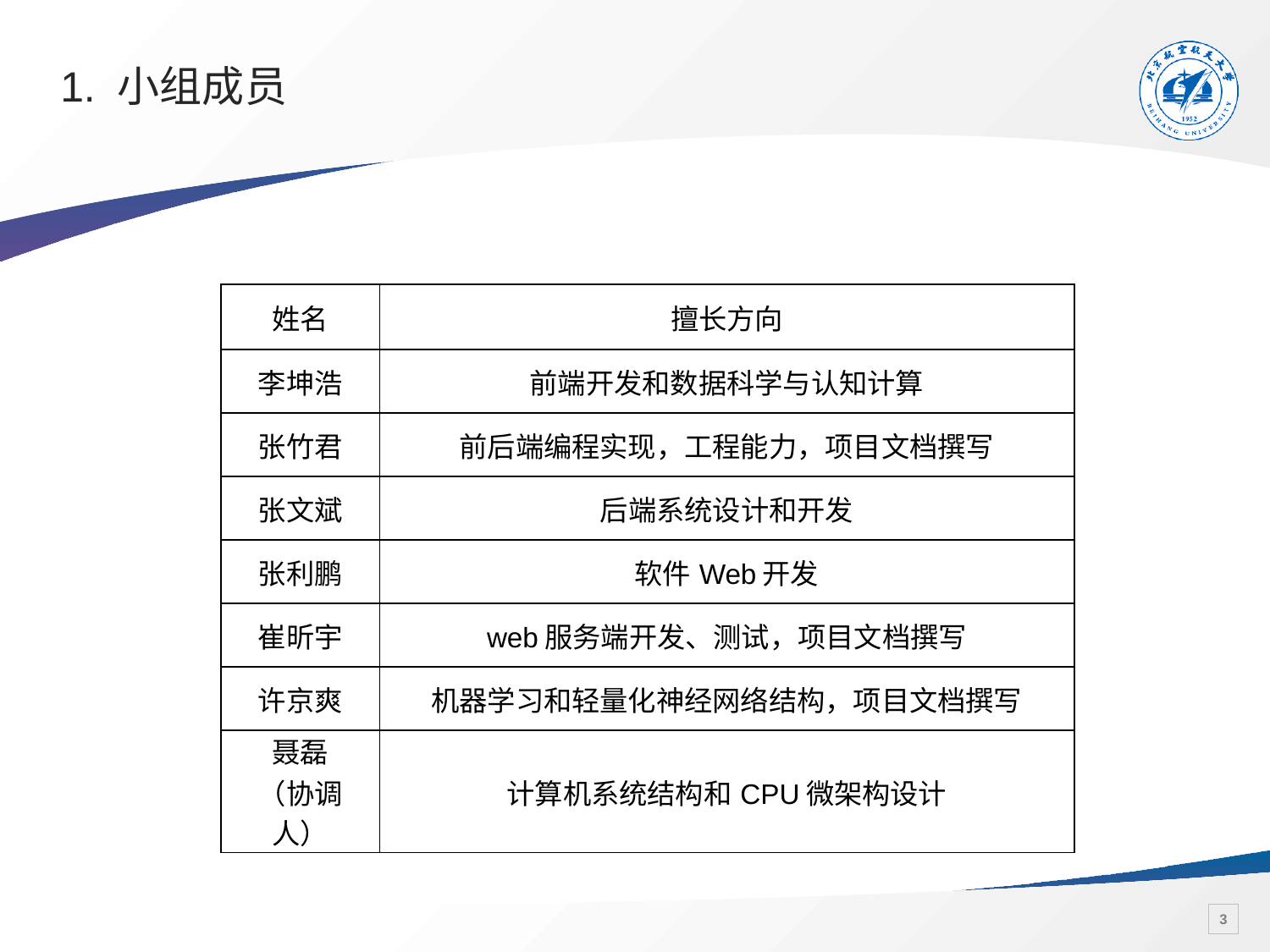

# 1. 小组成员
| 姓名 | 擅长方向 |
| --- | --- |
| 李坤浩 | 前端开发和数据科学与认知计算 |
| 张竹君 | 前后端编程实现，工程能力，项目文档撰写 |
| 张文斌 | 后端系统设计和开发 |
| 张利鹏 | 软件Web开发 |
| 崔昕宇 | web服务端开发、测试，项目文档撰写 |
| 许京爽 | 机器学习和轻量化神经网络结构，项目文档撰写 |
| 聂磊 （协调人） | 计算机系统结构和CPU微架构设计 |